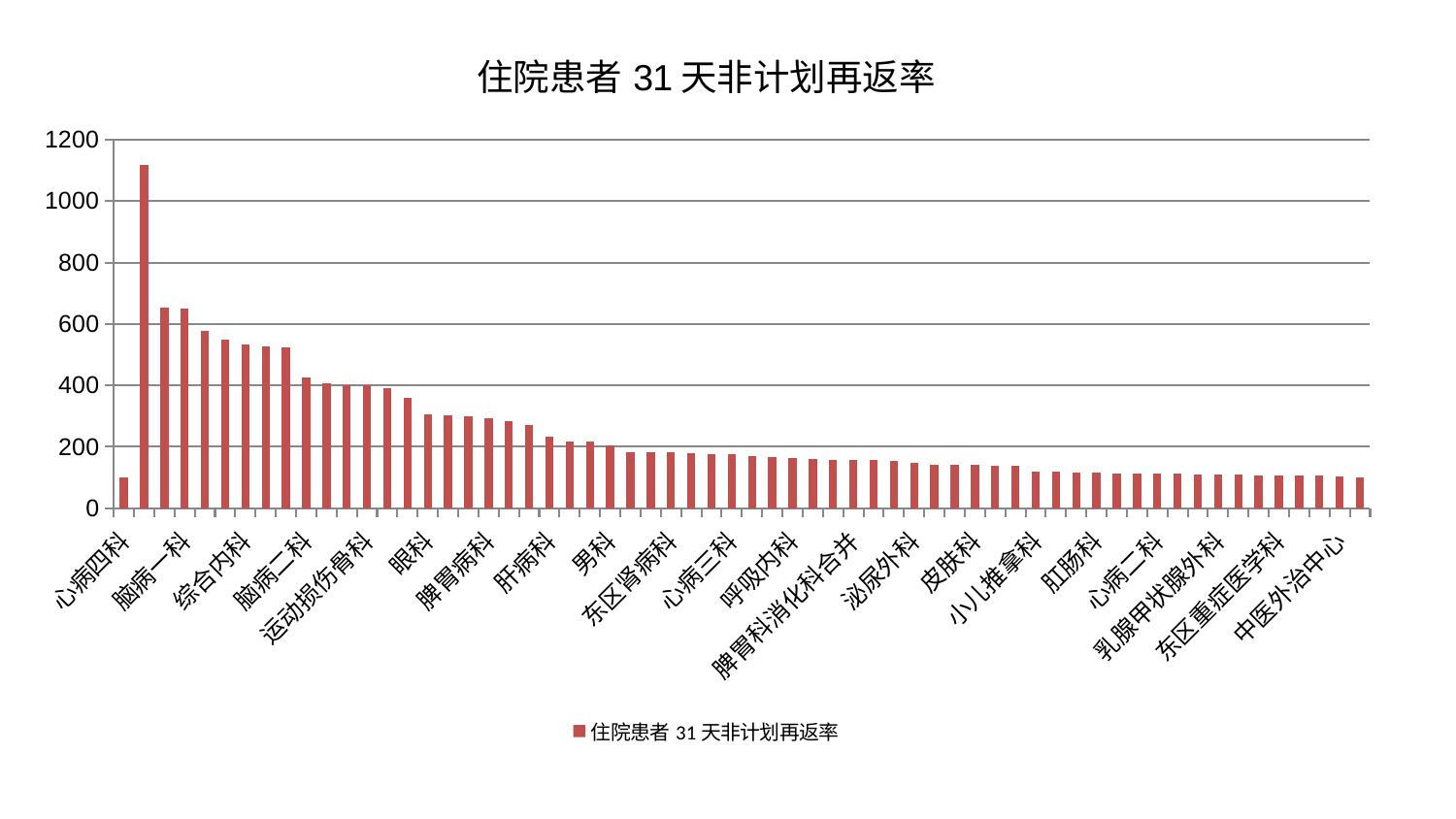

### Chart: 住院患者31天非计划再返率

| Category | 住院患者31天非计划再返率 |
|---|---|
| 心病四科 | 100.00000000000001 |
| 普通外科 | 1118.802833079763 |
| 中医经典科 | 652.6011745497575 |
| 脑病一科 | 648.9503892037964 |
| 微创骨科 | 577.2713966410652 |
| 康复科 | 549.0504801746349 |
| 综合内科 | 532.3667337323249 |
| 医院 | 525.9336694839291 |
| 重症医学科 | 523.6957644901697 |
| 脑病二科 | 424.4636907919348 |
| 口腔科 | 408.0114512307458 |
| 心病一科 | 400.6766997908434 |
| 运动损伤骨科 | 400.2090380761515 |
| 骨科 | 392.3117829493779 |
| 风湿病科 | 358.01173388903476 |
| 眼科 | 306.44276022160886 |
| 血液科 | 302.37745126514693 |
| 小儿骨科 | 299.7849301966163 |
| 脾胃病科 | 293.53706123480123 |
| 肝胆外科 | 284.6714949277128 |
| 儿科 | 270.9787646068428 |
| 肝病科 | 233.97939743166123 |
| 周围血管科 | 218.03768841352522 |
| 胸外科 | 217.13605809046402 |
| 男科 | 204.35541630115588 |
| 身心医学科 | 183.8077864542545 |
| 治未病中心 | 183.6820300117265 |
| 东区肾病科 | 182.28565598213405 |
| 脑病三科 | 178.4906961323052 |
| 美容皮肤科 | 176.86176910297158 |
| 心病三科 | 174.86586056400287 |
| 内分泌科 | 169.53611193424928 |
| 推拿科 | 167.2054782844782 |
| 呼吸内科 | 162.64939119992565 |
| 显微骨科 | 160.1071020684918 |
| 关节骨科 | 158.90520671730138 |
| 脾胃科消化科合并 | 156.44689249461683 |
| 妇科 | 156.25947540351487 |
| 神经外科 | 154.19596232920023 |
| 泌尿外科 | 147.9033851810484 |
| 耳鼻喉科 | 142.6322359593675 |
| 心血管内科 | 140.91925136066433 |
| 皮肤科 | 140.32696606577542 |
| 创伤骨科 | 138.94566626908403 |
| 产科 | 138.44771068786488 |
| 小儿推拿科 | 120.58009314644941 |
| 消化内科 | 118.04720433579466 |
| 肿瘤内科 | 117.53258557815154 |
| 肛肠科 | 117.20771003653236 |
| 针灸科 | 113.96687714911053 |
| 脊柱骨科 | 113.62044407620391 |
| 心病二科 | 113.21285909087806 |
| 肾脏内科 | 111.85633706063734 |
| 肾病科 | 111.09176010763558 |
| 乳腺甲状腺外科 | 110.96526567724676 |
| 神经内科 | 109.57124956550315 |
| 妇科妇二科合并 | 107.0751016803907 |
| 东区重症医学科 | 106.6131091237129 |
| 老年医学科 | 106.14165618195139 |
| 西区重症医学科 | 105.58062577763519 |
| 中医外治中心 | 102.19671855013671 |
| 妇二科 | 101.46262587907701 |
110